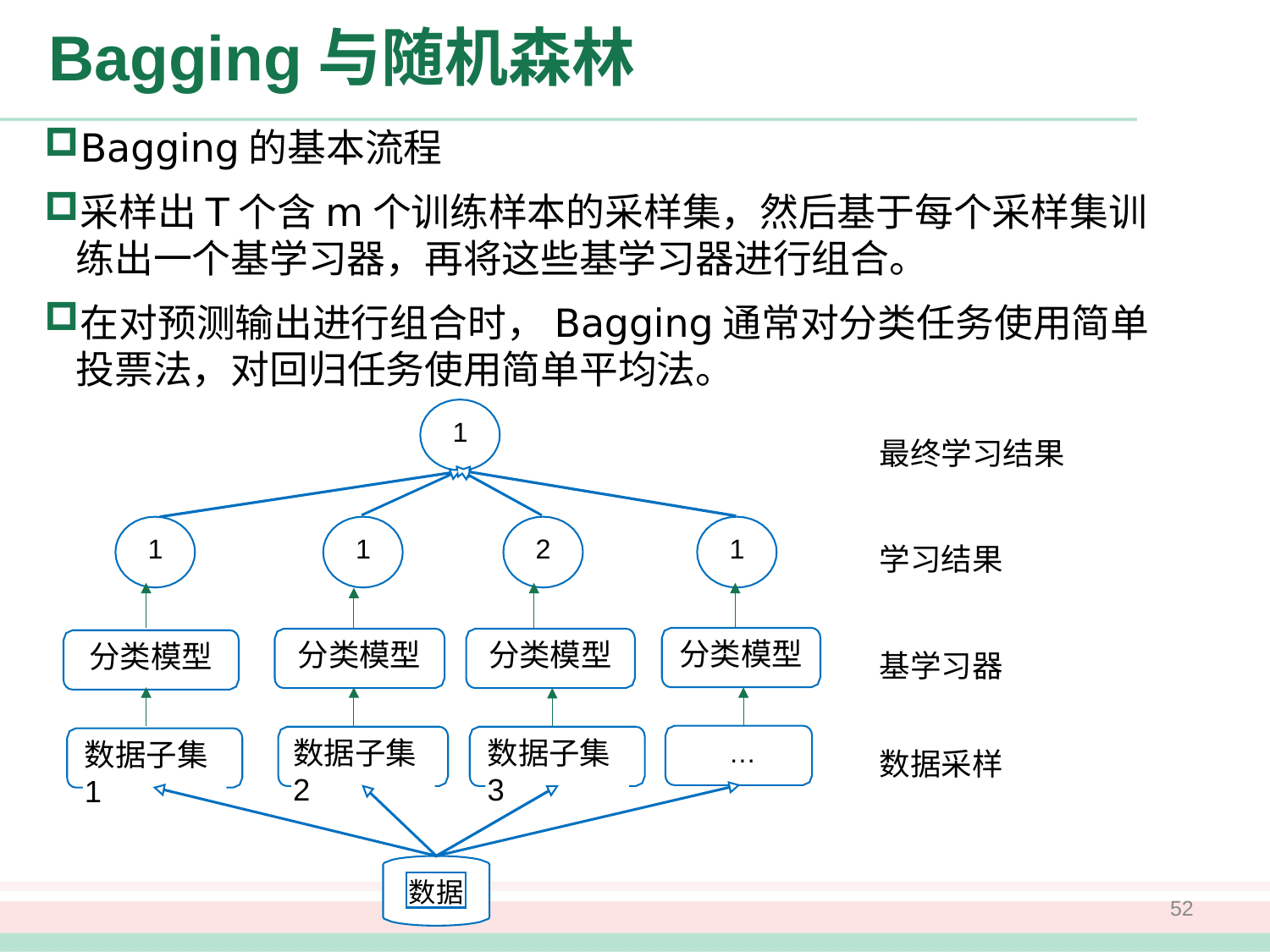

# Bagging与随机森林
Bagging的基本流程
采样出T个含m个训练样本的采样集，然后基于每个采样集训练出一个基学习器，再将这些基学习器进行组合。
在对预测输出进行组合时，Bagging通常对分类任务使用简单投票法，对回归任务使用简单平均法。

1
最终学习结果

1
1
2
1
学习结果

分类模型
分类模型
分类模型
分类模型
基学习器

数据子集2
数据子集3
…
数据子集1
数据采样

数据
52